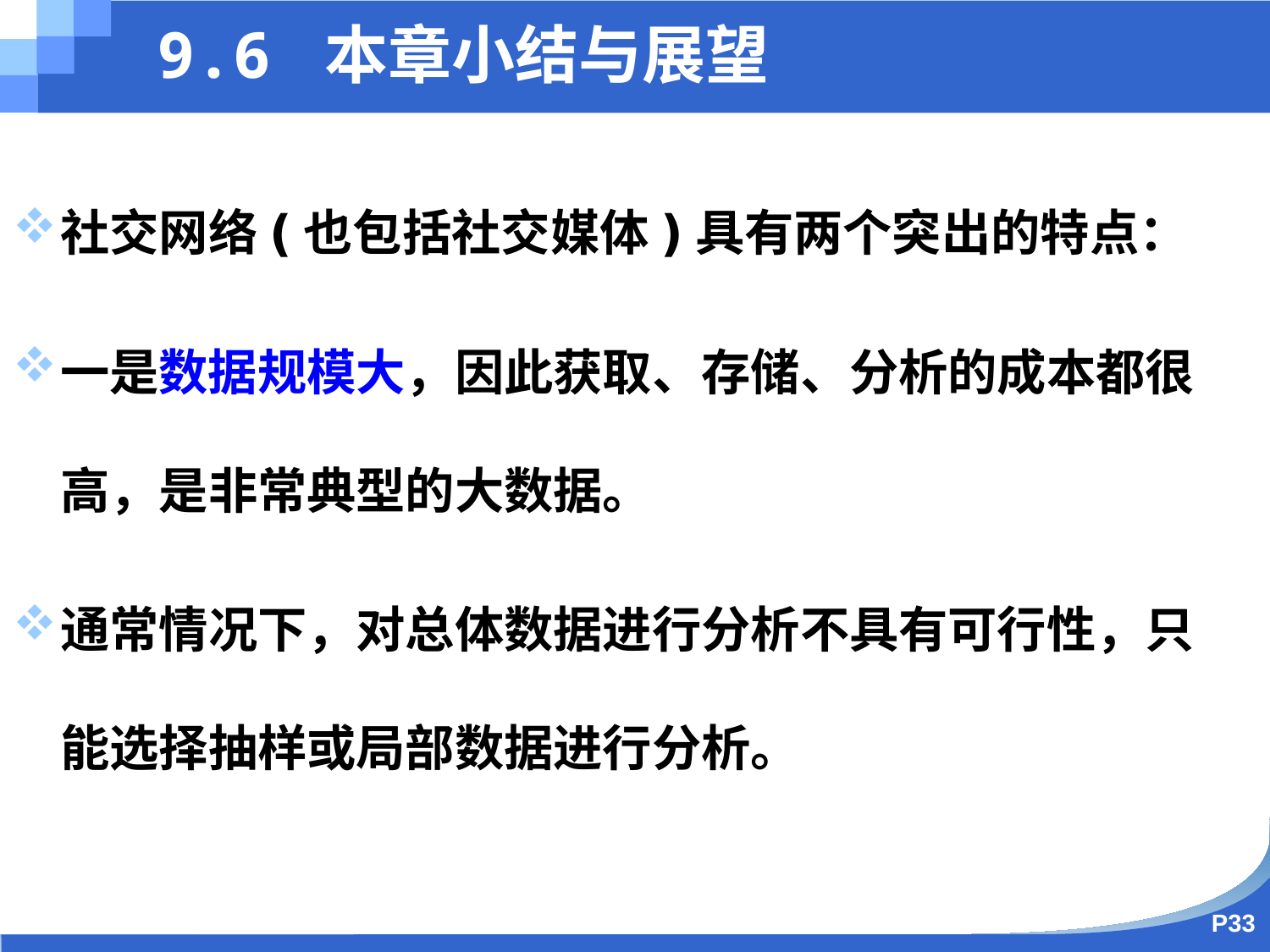

9.6 本章小结与展望
社交网络(也包括社交媒体)具有两个突出的特点：
一是数据规模大，因此获取、存储、分析的成本都很高，是非常典型的大数据。
通常情况下，对总体数据进行分析不具有可行性，只能选择抽样或局部数据进行分析。
P33